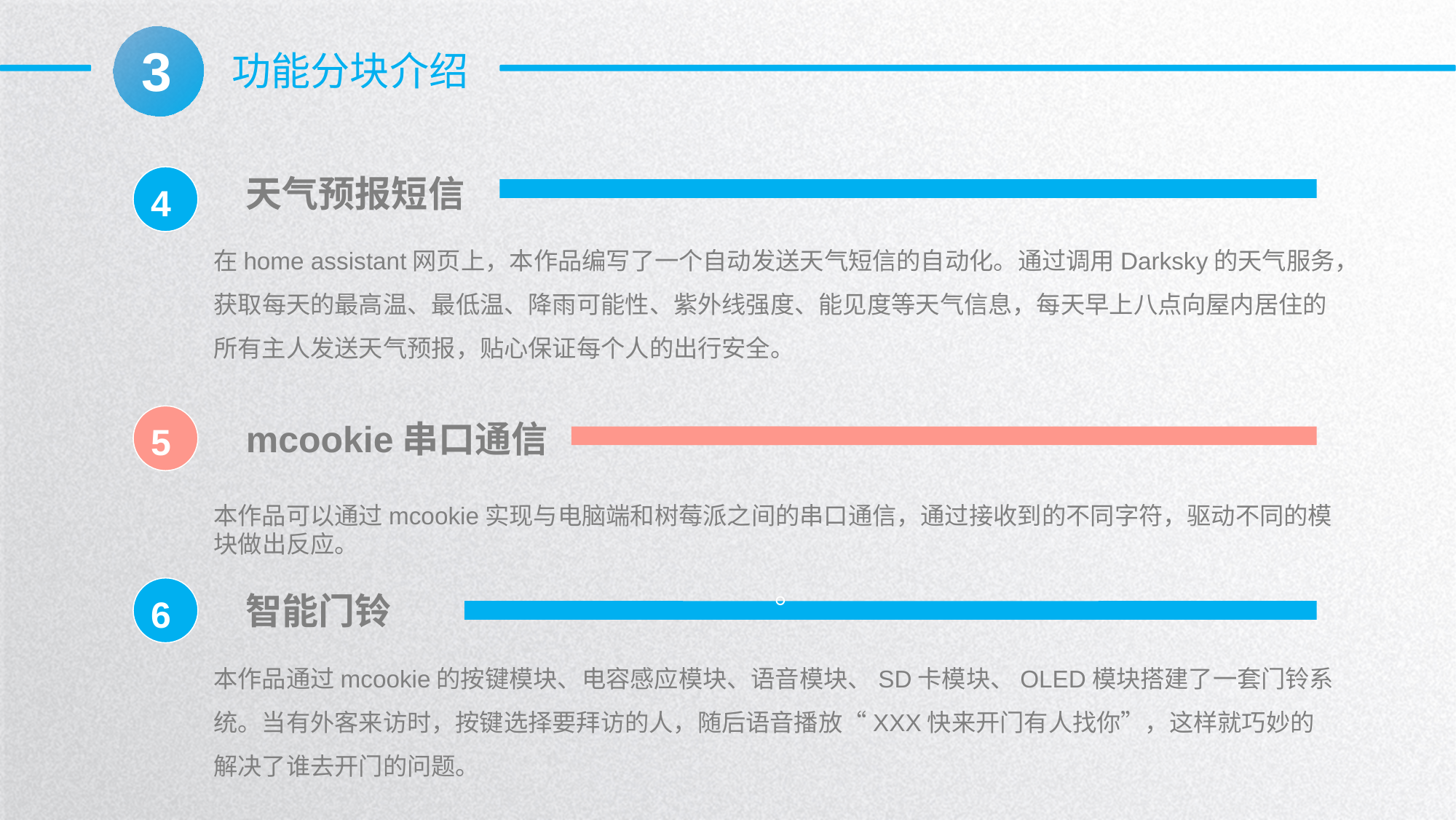

3
功能分块介绍

4
天气预报短信

在home assistant网页上，本作品编写了一个自动发送天气短信的自动化。通过调用Darksky的天气服务，获取每天的最高温、最低温、降雨可能性、紫外线强度、能见度等天气信息，每天早上八点向屋内居住的所有主人发送天气预报，贴心保证每个人的出行安全。
5
mcookie串口通信

本作品可以通过mcookie实现与电脑端和树莓派之间的串口通信，通过接收到的不同字符，驱动不同的模块做出反应。
6
智能门铃

。

本作品通过mcookie的按键模块、电容感应模块、语音模块、SD卡模块、OLED模块搭建了一套门铃系统。当有外客来访时，按键选择要拜访的人，随后语音播放“XXX快来开门有人找你”，这样就巧妙的解决了谁去开门的问题。